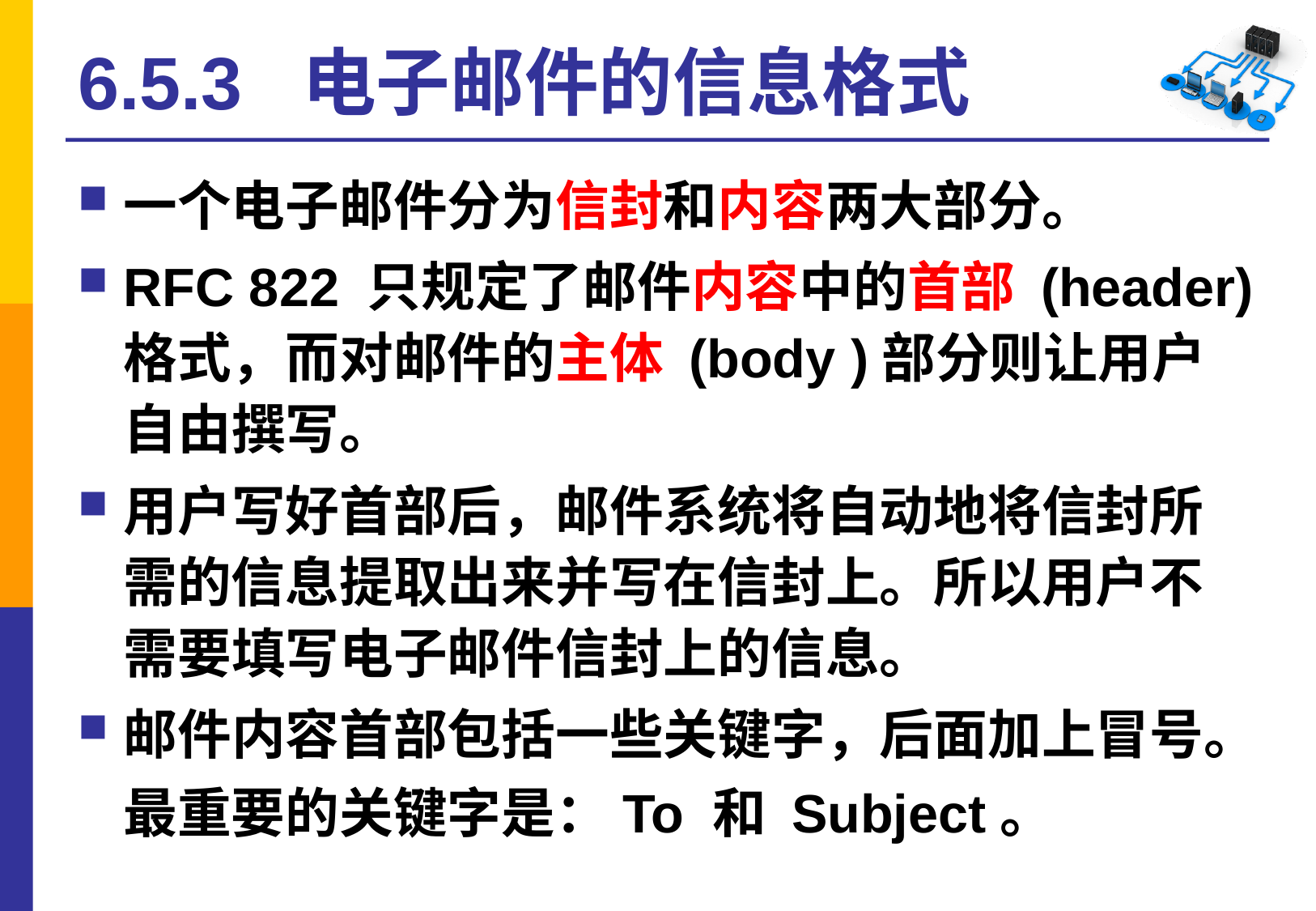

# 6.5.3  电子邮件的信息格式
一个电子邮件分为信封和内容两大部分。
RFC 822 只规定了邮件内容中的首部 (header) 格式，而对邮件的主体 (body )部分则让用户自由撰写。
用户写好首部后，邮件系统将自动地将信封所需的信息提取出来并写在信封上。所以用户不需要填写电子邮件信封上的信息。
邮件内容首部包括一些关键字，后面加上冒号。最重要的关键字是：To 和 Subject。